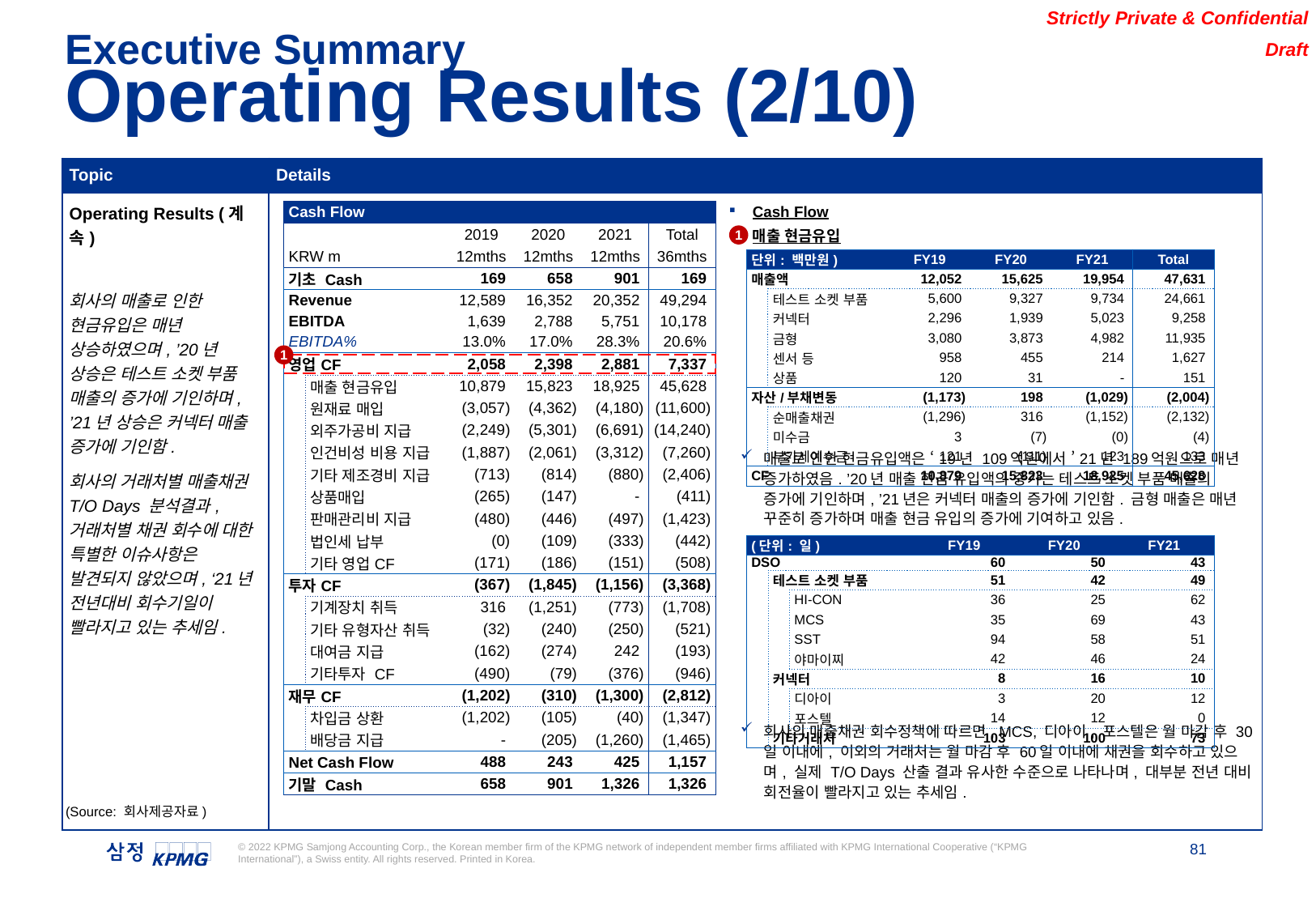

Executive Summary
Operating Results (2/10)
| Topic | Details |
| --- | --- |
| Operating Results (계속) 회사의 매출로 인한 현금유입은 매년 상승하였으며, ’20년 상승은 테스트 소켓 부품 매출의 증가에 기인하며, ’21년 상승은 커넥터 매출 증가에 기인함. 회사의 거래처별 매출채권 T/O Days 분석결과, 거래처별 채권 회수에 대한 특별한 이슈사항은 발견되지 않았으며, ‘21년 전년대비 회수기일이 빨라지고 있는 추세임. | Cash Flow 매출 현금유입 매출로 인한 현금유입액은 ‘19년 109억원에서 ’21년 189억원으로 매년 증가하였음. ’20년 매출 현금 유입액의 증가는 테스트 소켓 부품 매출의 증가에 기인하며, ’21년은 커넥터 매출의 증가에 기인함. 금형 매출은 매년 꾸준히 증가하며 매출 현금 유입의 증가에 기여하고 있음. 회사의 매출채권 회수정책에 따르면, MCS, 디아이, 포스텔은 월 마감 후 30일 이내에, 이외의 거래처는 월 마감 후 60일 이내에 채권을 회수하고 있으며, 실제 T/O Days 산출 결과 유사한 수준으로 나타나며, 대부분 전년 대비 회전율이 빨라지고 있는 추세임. |
| Cash Flow |  |  |  |  |  |  |
| --- | --- | --- | --- | --- | --- | --- |
|  |  |  | 2019 | 2020 | 2021 | Total |
| KRW m |  |  | 12mths | 12mths | 12mths | 36mths |
| 기초 Cash |  |  | 169 | 658 | 901 | 169 |
| Revenue |  |  | 12,589 | 16,352 | 20,352 | 49,294 |
| EBITDA |  |  | 1,639 | 2,788 | 5,751 | 10,178 |
| EBITDA% |  |  | 13.0% | 17.0% | 28.3% | 20.6% |
| 영업CF |  |  | 2,058 | 2,398 | 2,881 | 7,337 |
|  | 매출 현금유입 |  | 10,879 | 15,823 | 18,925 | 45,628 |
|  | 원재료 매입 |  | (3,057) | (4,362) | (4,180) | (11,600) |
|  | 외주가공비 지급 |  | (2,249) | (5,301) | (6,691) | (14,240) |
|  | 인건비성 비용 지급 |  | (1,887) | (2,061) | (3,312) | (7,260) |
|  | 기타 제조경비 지급 |  | (713) | (814) | (880) | (2,406) |
|  | 상품매입 |  | (265) | (147) | - | (411) |
|  | 판매관리비 지급 |  | (480) | (446) | (497) | (1,423) |
|  | 법인세 납부 |  | (0) | (109) | (333) | (442) |
|  | 기타 영업CF |  | (171) | (186) | (151) | (508) |
| 투자CF |  |  | (367) | (1,845) | (1,156) | (3,368) |
|  | 기계장치 취득 |  | 316 | (1,251) | (773) | (1,708) |
|  | 기타 유형자산 취득 |  | (32) | (240) | (250) | (521) |
|  | 대여금 지급 |  | (162) | (274) | 242 | (193) |
|  | 기타투자 CF |  | (490) | (79) | (376) | (946) |
| 재무CF |  |  | (1,202) | (310) | (1,300) | (2,812) |
|  | 차입금 상환 |  | (1,202) | (105) | (40) | (1,347) |
|  | 배당금 지급 |  | - | (205) | (1,260) | (1,465) |
| Net Cash Flow |  |  | 488 | 243 | 425 | 1,157 |
| 기말 Cash |  |  | 658 | 901 | 1,326 | 1,326 |
1
| 단위: 백만원) |  |  | FY19 | FY20 | FY21 | Total |
| --- | --- | --- | --- | --- | --- | --- |
| 매출액 |  |  | 12,052 | 15,625 | 19,954 | 47,631 |
|  | 테스트 소켓 부품 |  | 5,600 | 9,327 | 9,734 | 24,661 |
|  | 커넥터 |  | 2,296 | 1,939 | 5,023 | 9,258 |
|  | 금형 |  | 3,080 | 3,873 | 4,982 | 11,935 |
|  | 센서 등 |  | 958 | 455 | 214 | 1,627 |
|  | 상품 |  | 120 | 31 | - | 151 |
| 자산/부채변동 |  |  | (1,173) | 198 | (1,029) | (2,004) |
|  | 순매출채권 |  | (1,296) | 316 | (1,152) | (2,132) |
|  | 미수금 |  | 3 | (7) | (0) | (4) |
|  | 부가세예수금 |  | 121 | (111) | 123 | 133 |
| CF |  |  | 10,879 | 15,823 | 18,925 | 45,628 |
1

| (단위: 일) |  |  | FY19 | FY20 | FY21 |
| --- | --- | --- | --- | --- | --- |
| DSO |  |  | 60 | 50 | 43 |
|  | 테스트 소켓 부품 |  | 51 | 42 | 49 |
|  |  | HI-CON | 36 | 25 | 62 |
|  |  | MCS | 35 | 69 | 43 |
|  |  | SST | 94 | 58 | 51 |
|  |  | 야마이찌 | 42 | 46 | 24 |
|  | 커넥터 |  | 8 | 16 | 10 |
|  |  | 디아이 | 3 | 20 | 12 |
|  |  | 포스텔 | 14 | 12 | 0 |
|  | 기타거래처 |  | 103 | 100 | 73 |
(Source: 회사제공자료)